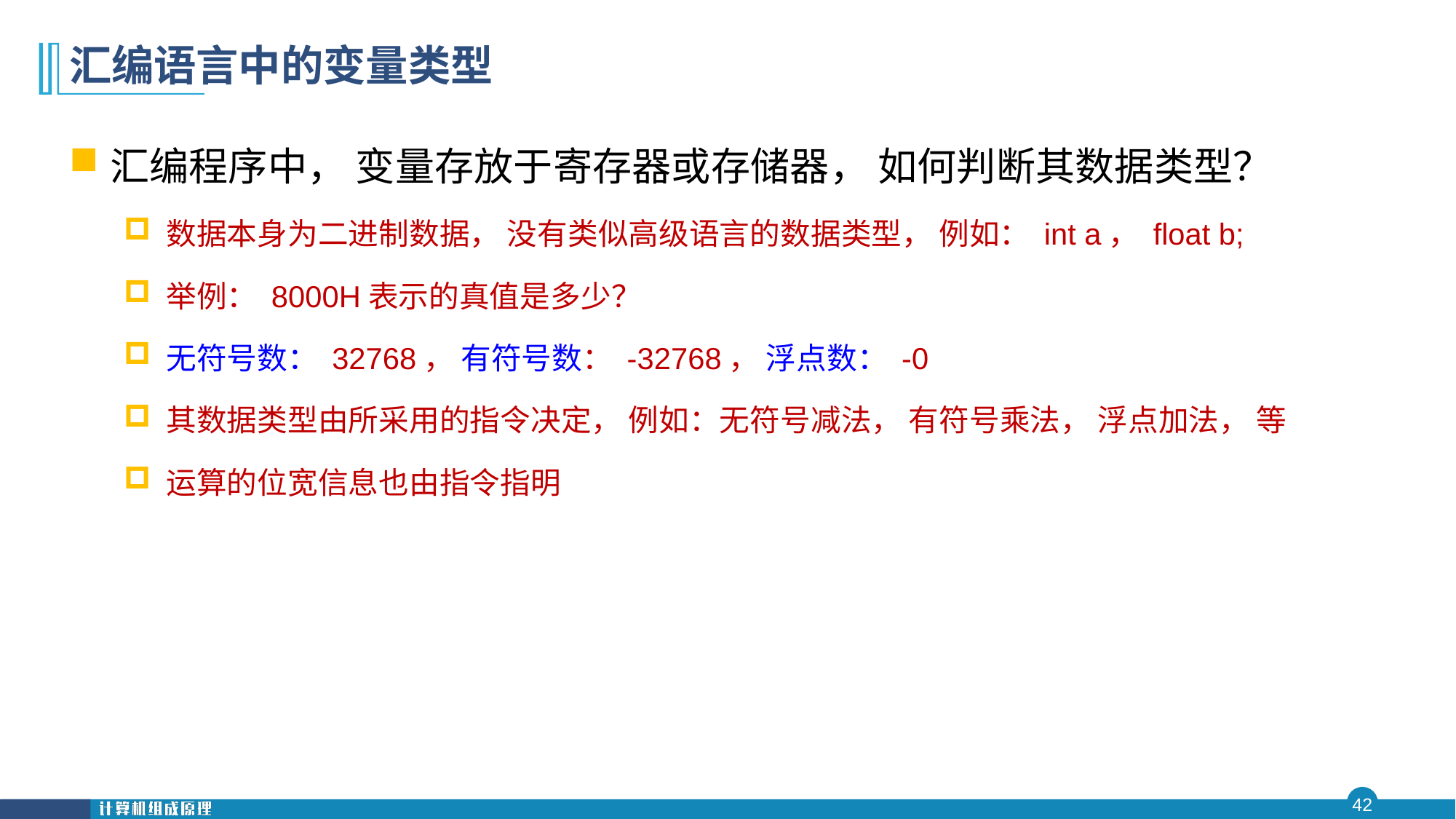

# 汇编语言中的变量类型
汇编程序中， 变量存放于寄存器或存储器， 如何判断其数据类型？
数据本身为二进制数据， 没有类似高级语言的数据类型， 例如： int a， float b;
举例： 8000H表示的真值是多少？
无符号数： 32768， 有符号数： -32768， 浮点数： -0
其数据类型由所采用的指令决定， 例如：无符号减法， 有符号乘法， 浮点加法， 等
运算的位宽信息也由指令指明